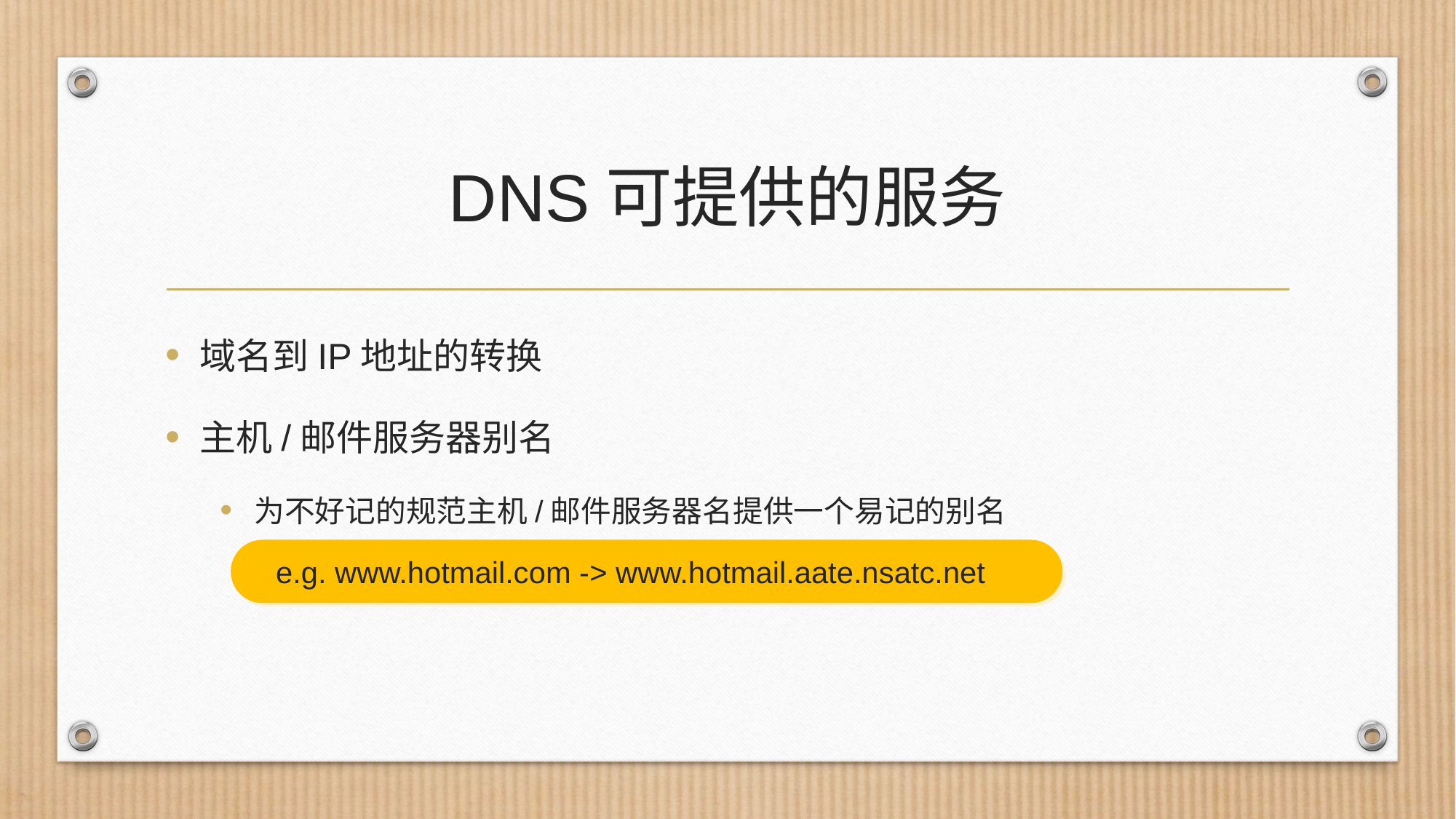

# DNS可提供的服务
域名到IP地址的转换
主机/邮件服务器别名
为不好记的规范主机/邮件服务器名提供一个易记的别名

   e.g. www.hotmail.com -> www.hotmail.aate.nsatc.net